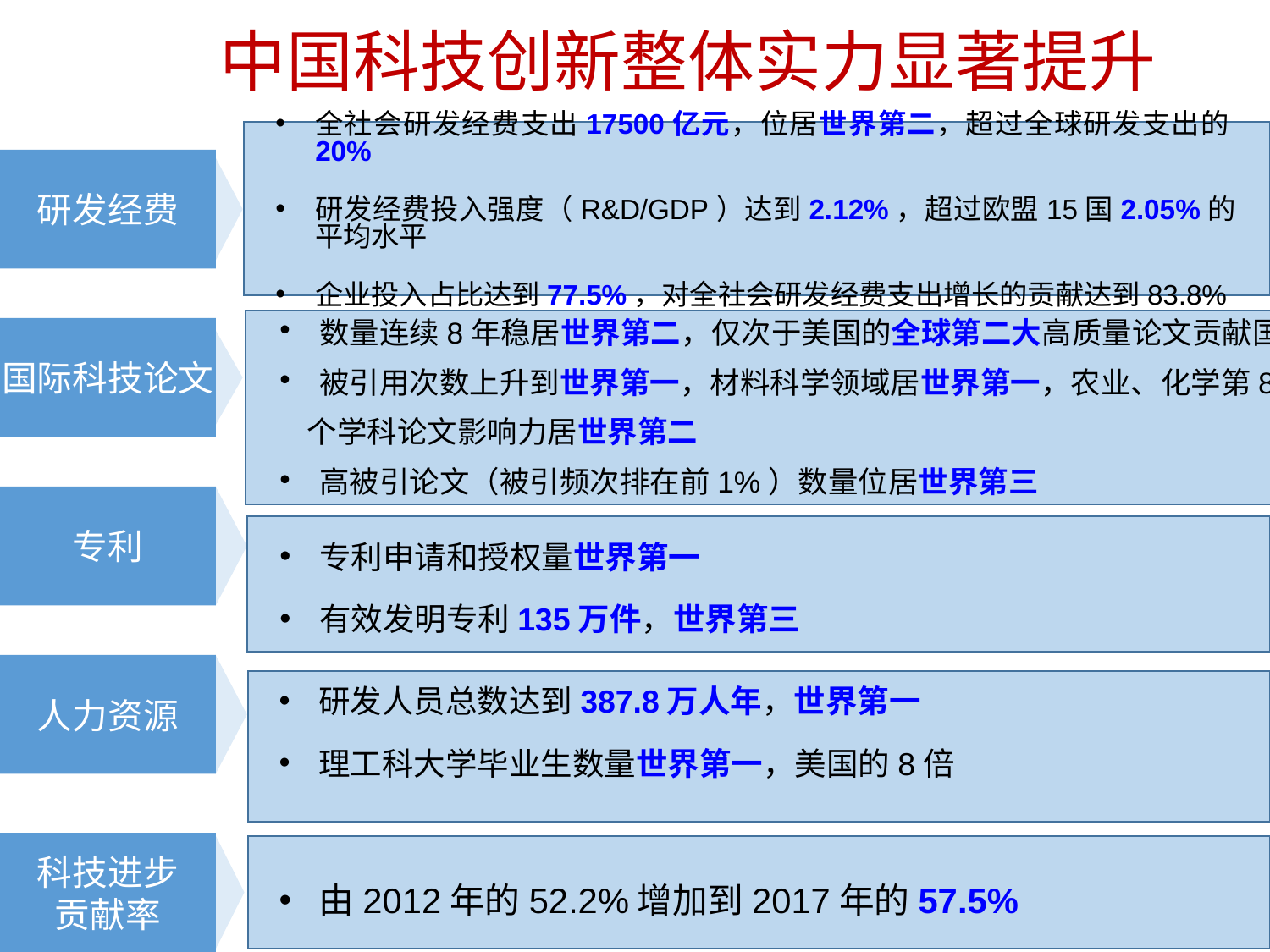

# 中国科技创新整体实力显著提升

全社会研发经费支出17500亿元，位居世界第二，超过全球研发支出的20%
研发经费投入强度（R&D/GDP）达到2.12%，超过欧盟15国2.05%的平均水平
企业投入占比达到77.5%，对全社会研发经费支出增长的贡献达到83.8%
研发经费

国际科技论文

专利

人力资源

科技进步
贡献率

数量连续8年稳居世界第二，仅次于美国的全球第二大高质量论文贡献国
被引用次数上升到世界第一，材料科学领域居世界第一，农业、化学第8
   个学科论文影响力居世界第二
高被引论文（被引频次排在前1%）数量位居世界第三

专利申请和授权量世界第一
有效发明专利135万件，世界第三

研发人员总数达到387.8万人年，世界第一
理工科大学毕业生数量世界第一，美国的8倍
由2012年的52.2%增加到2017年的57.5%